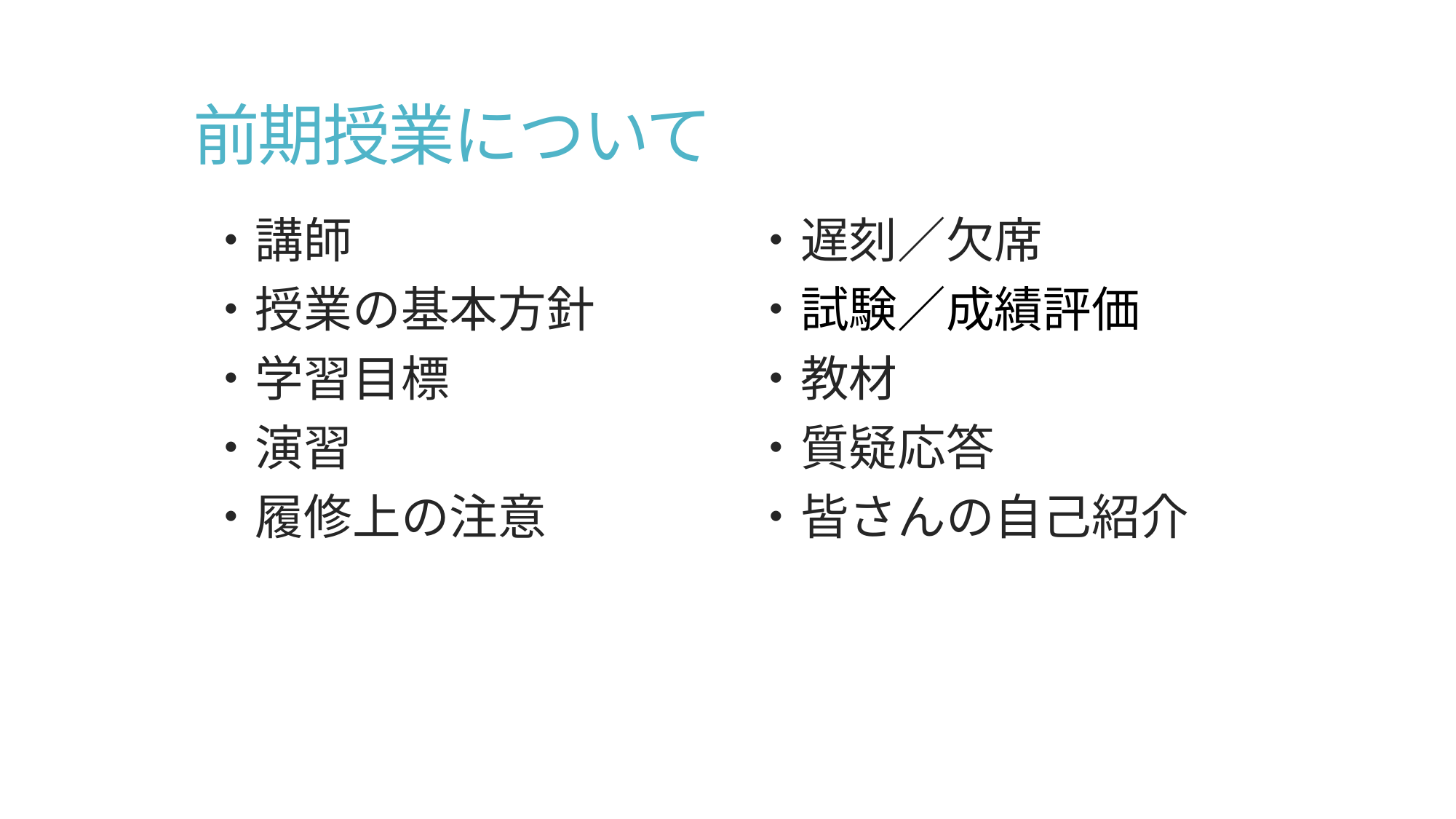

# 前期授業について
・講師
・授業の基本方針
・学習目標
・演習
・履修上の注意

・遅刻／欠席
・試験／成績評価
・教材
・質疑応答
・皆さんの自己紹介